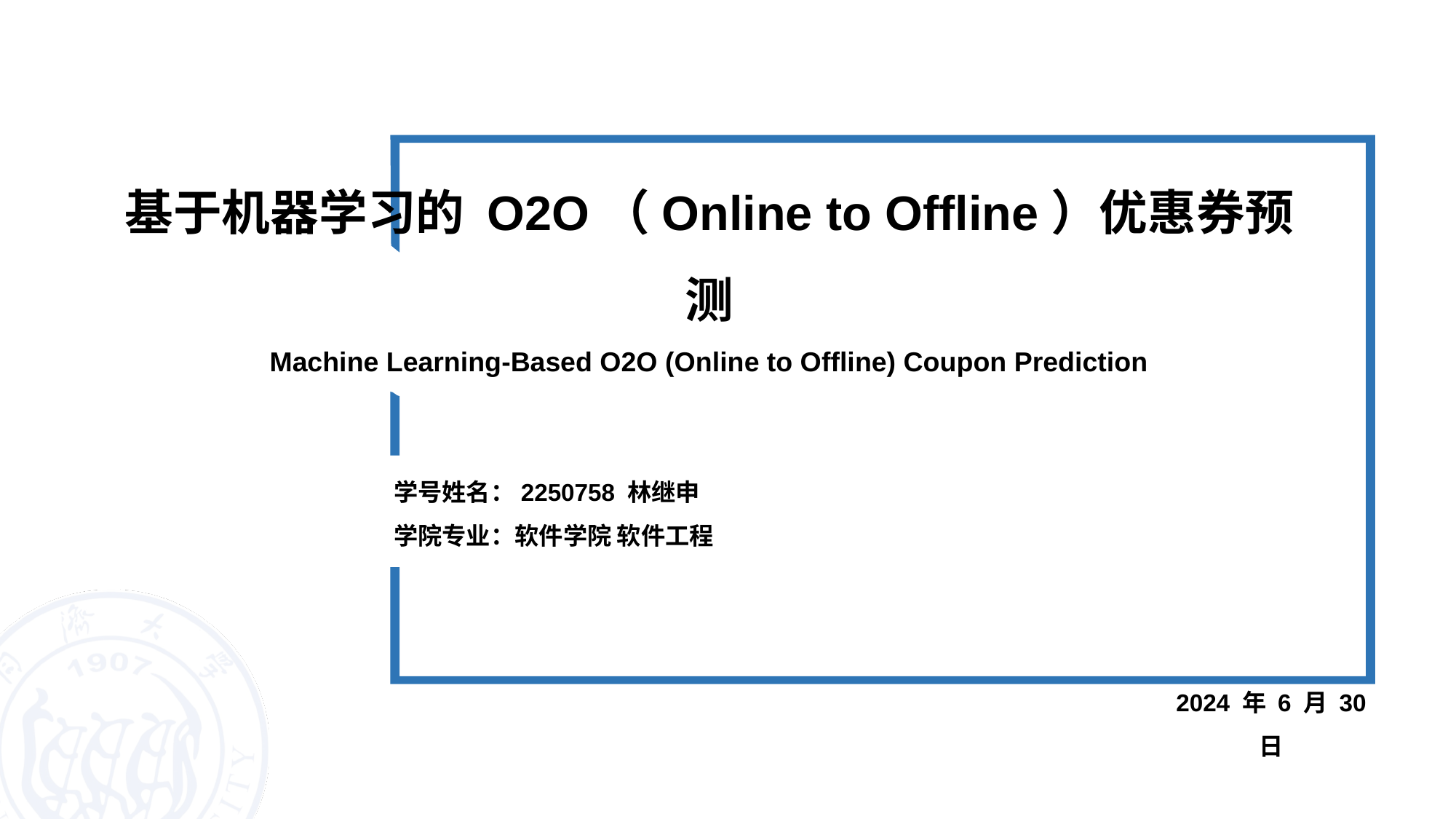

# 基于机器学习的 O2O（Online to Offline）优惠券预测 Machine Learning-Based O2O (Online to Offline) Coupon Prediction
学号姓名：2250758 林继申
学院专业：软件学院 软件工程
2024 年 6 月 30 日